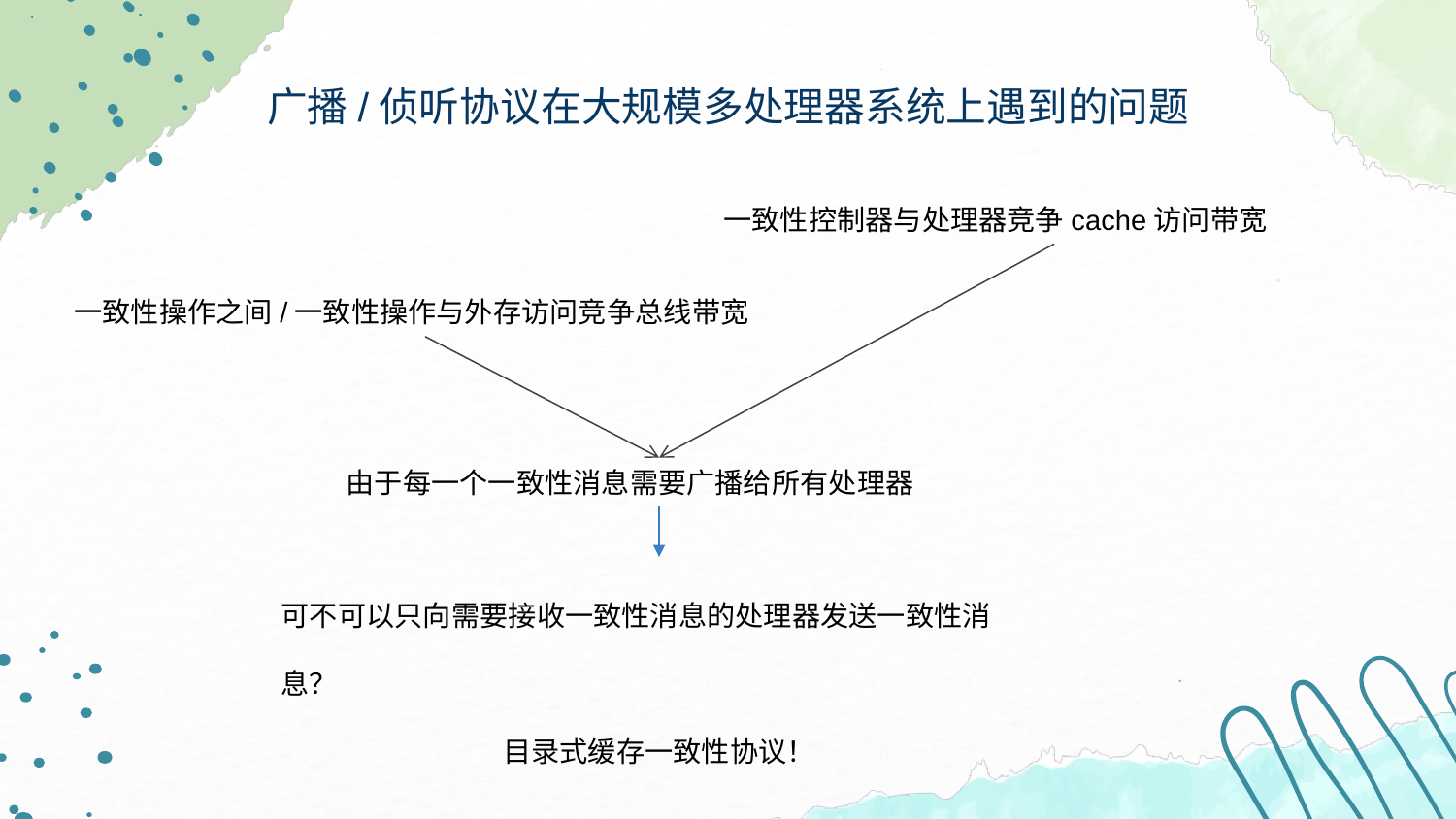

广播/侦听协议在大规模多处理器系统上遇到的问题
一致性控制器与处理器竞争cache访问带宽
一致性操作之间/一致性操作与外存访问竞争总线带宽
由于每一个一致性消息需要广播给所有处理器
可不可以只向需要接收一致性消息的处理器发送一致性消息？
目录式缓存一致性协议！